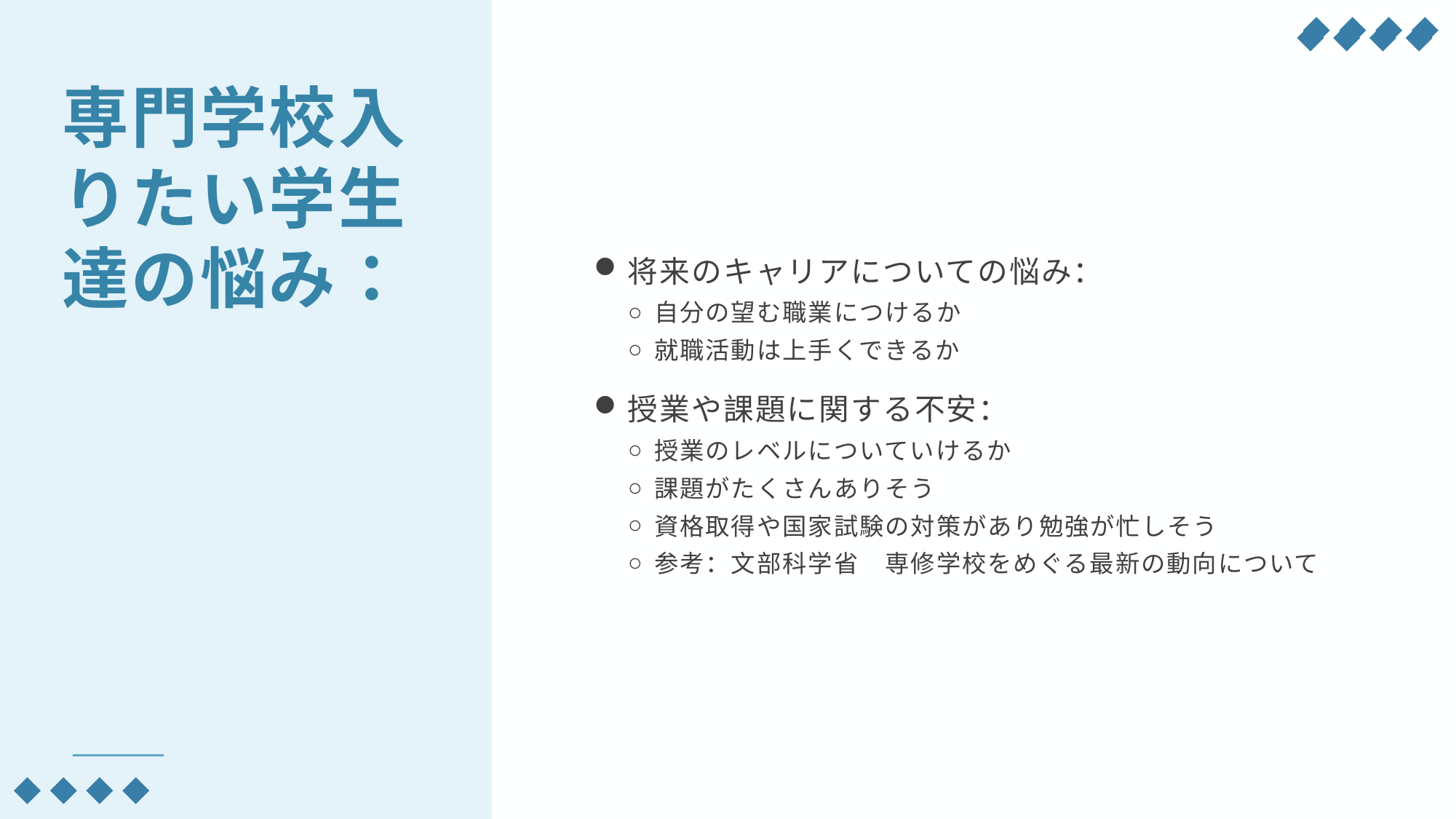

専門学校入りたい学生達の悩み：
将来のキャリアについての悩み：
自分の望む職業につけるか
就職活動は上手くできるか
授業や課題に関する不安：
授業のレベルについていけるか
課題がたくさんありそう
資格取得や国家試験の対策があり勉強が忙しそう
参考：文部科学省　専修学校をめぐる最新の動向について